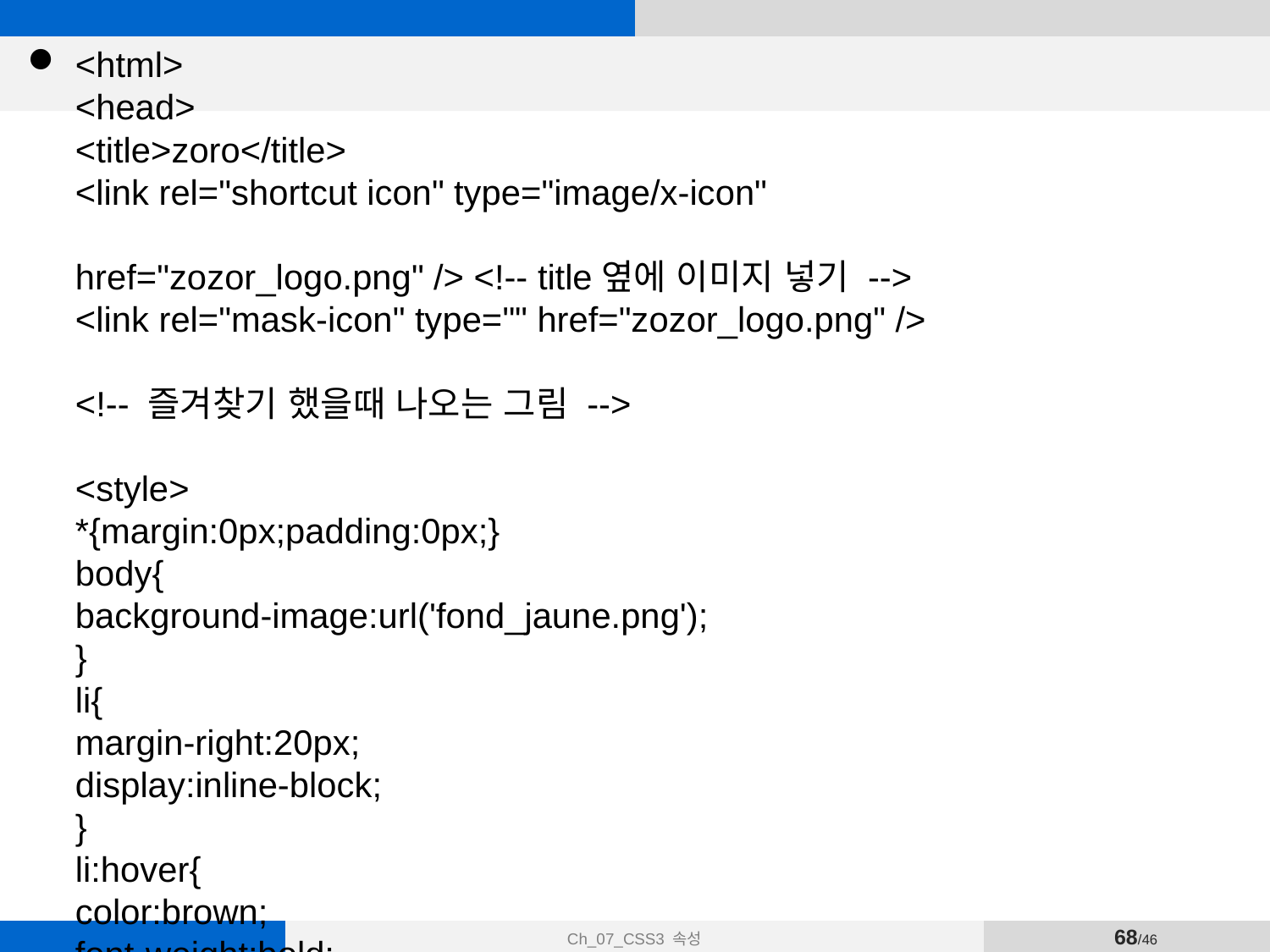

<html>
<head>
<title>zoro</title>
<link rel="shortcut icon" type="image/x-icon" 
href="zozor_logo.png" /> <!-- title옆에 이미지 넣기 -->
<link rel="mask-icon" type="" href="zozor_logo.png" /> 
<!-- 즐겨찾기 했을때 나오는 그림 -->
<style>
*{margin:0px;padding:0px;}
body{
background-image:url('fond_jaune.png');
}
li{
margin-right:20px;
display:inline-block;
}
li:hover{
color:brown;
font-weight:bold;
}
#line_hr{
background-image:url('separateur.png');
}
#header div:nth-child(2) ul{
background-color:red;
float:right;
}
#header div:nth-child(1){
background-color:yellow;
}
#header div:nth-child(2){
background-color:green;
}
#header div:nth-child(3){
background-color:pink;
}
</style>
</head>
<body>
<div id='main'>
<div id='header'>
<div><img 
src='zozor_logo.png'/><span>zozoz</span></div>
<div>
<p>Travel diaries</p>
<ul>
<li>HOME</li>
<li>BLOG</li>
<li>RESUME</li>
<li>CONTACT</li>
</ul>
</div>
<div id='line_hr'><img src='separateur.png'/></div>
</div>
</div>
</body>
</html>